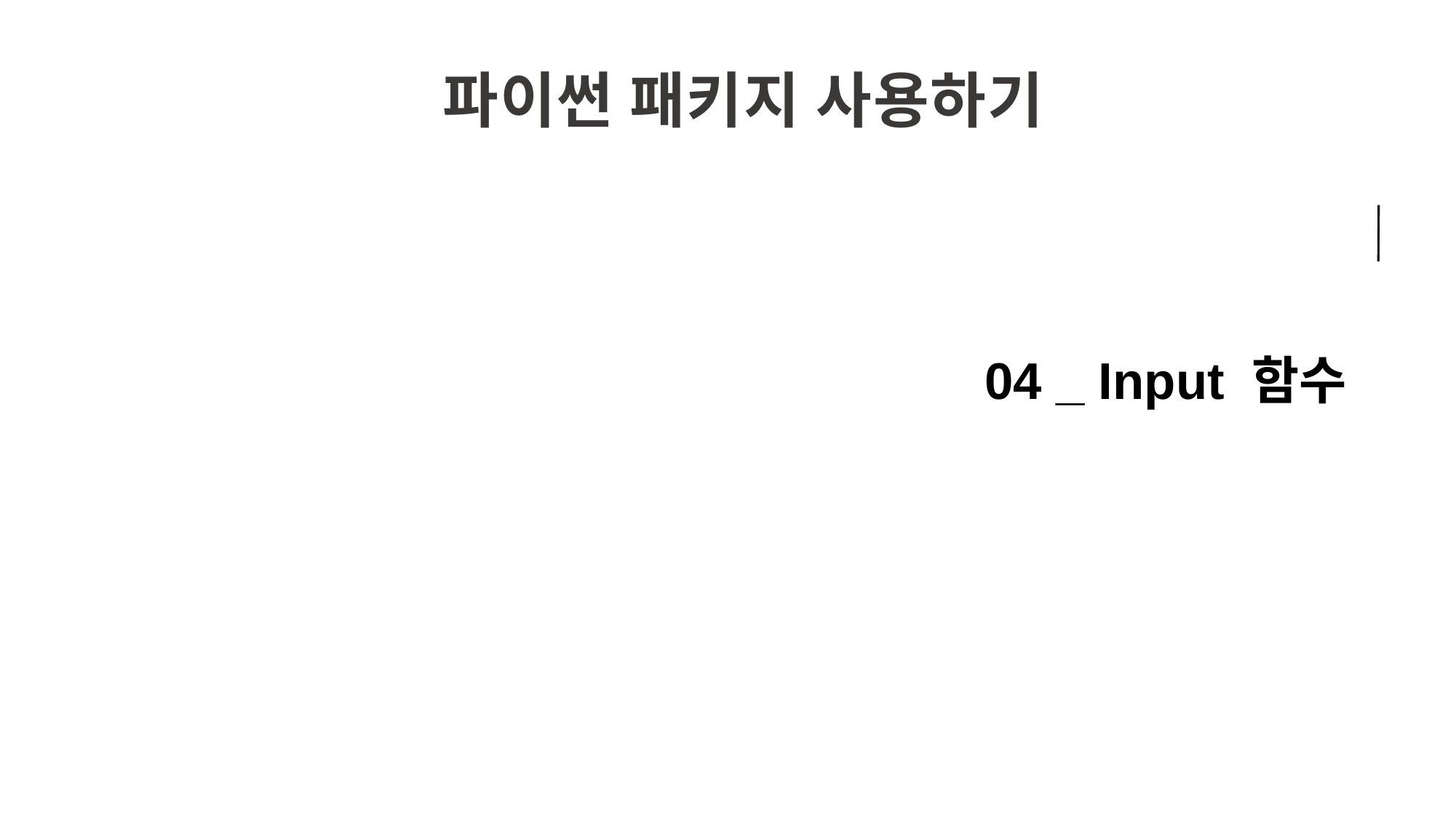

파이썬 패키지 사용하기
34
04 _ Input 함수